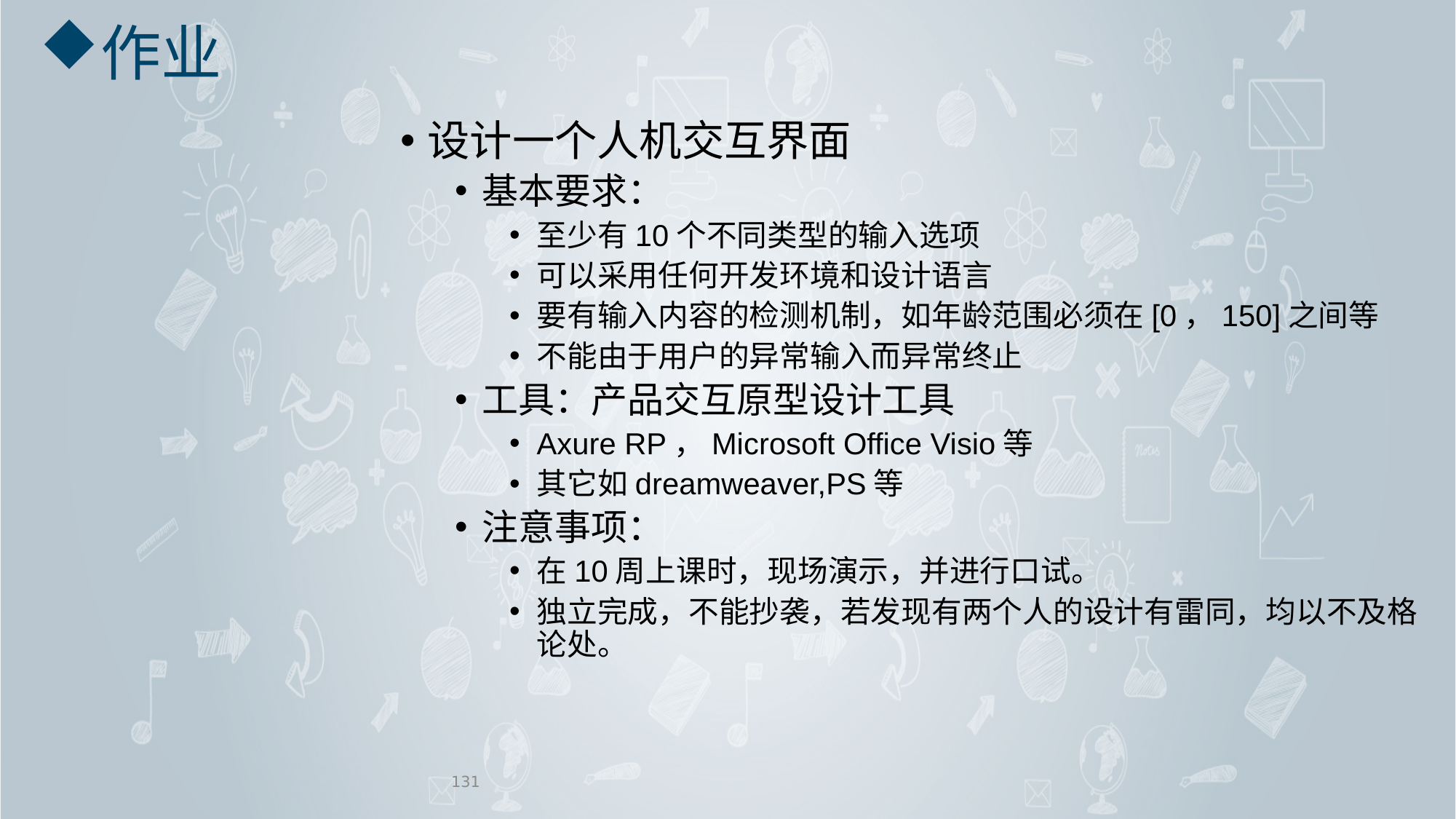

# 作业
设计一个人机交互界面
基本要求：
至少有10个不同类型的输入选项
可以采用任何开发环境和设计语言
要有输入内容的检测机制，如年龄范围必须在[0，150]之间等
不能由于用户的异常输入而异常终止
工具：产品交互原型设计工具
Axure RP，Microsoft Office Visio等
其它如dreamweaver,PS等
注意事项：
在10周上课时，现场演示，并进行口试。
独立完成，不能抄袭，若发现有两个人的设计有雷同，均以不及格论处。

131